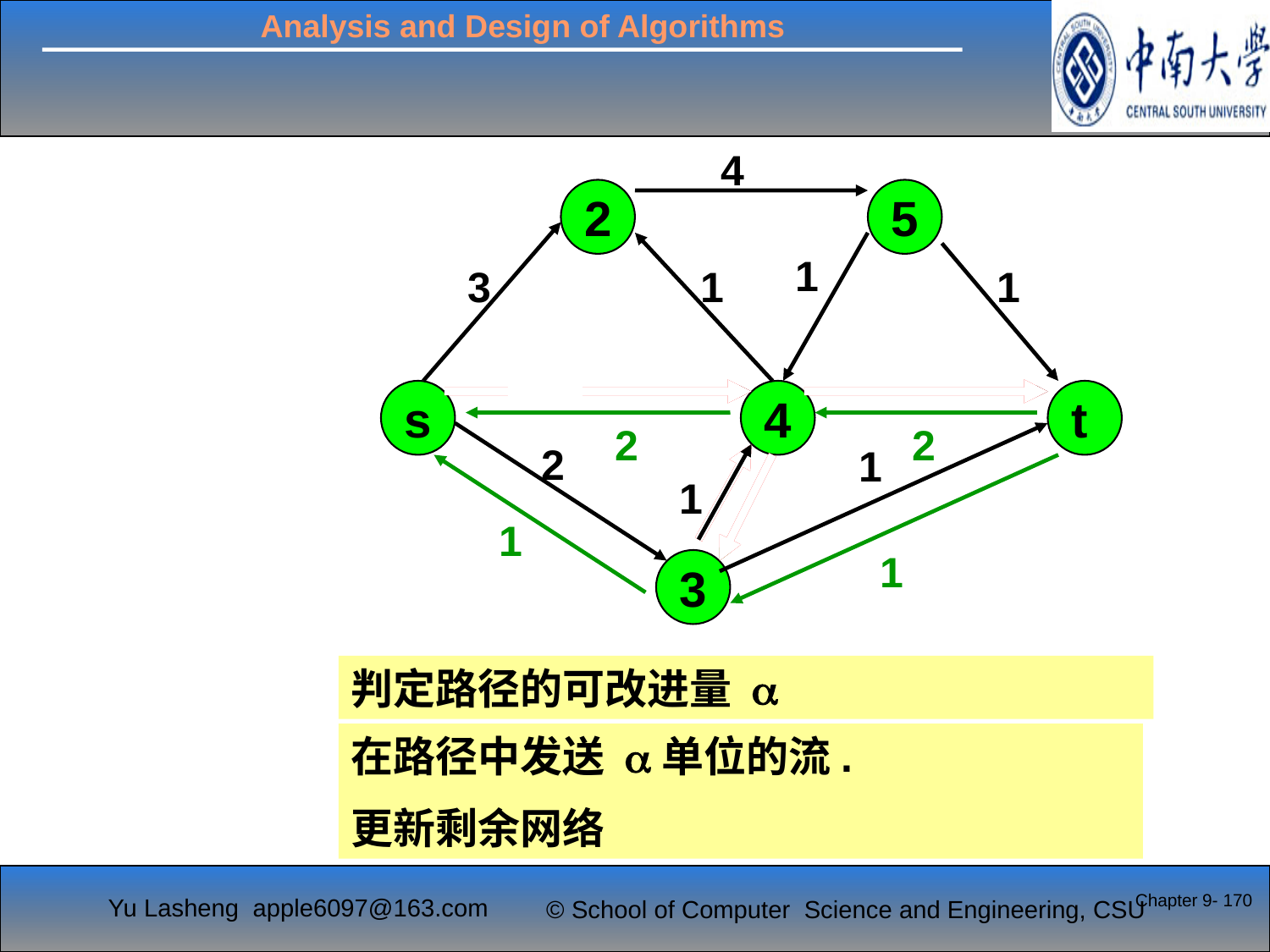

4
2
5

1

3
1
1
1

1

1
s
4
t

1
2

1
2

2
3
1

1
1
1
1
3
判定路径的可改进量 α
在路径中发送 α单位的流.
更新剩余网络
Chapter 9- 170